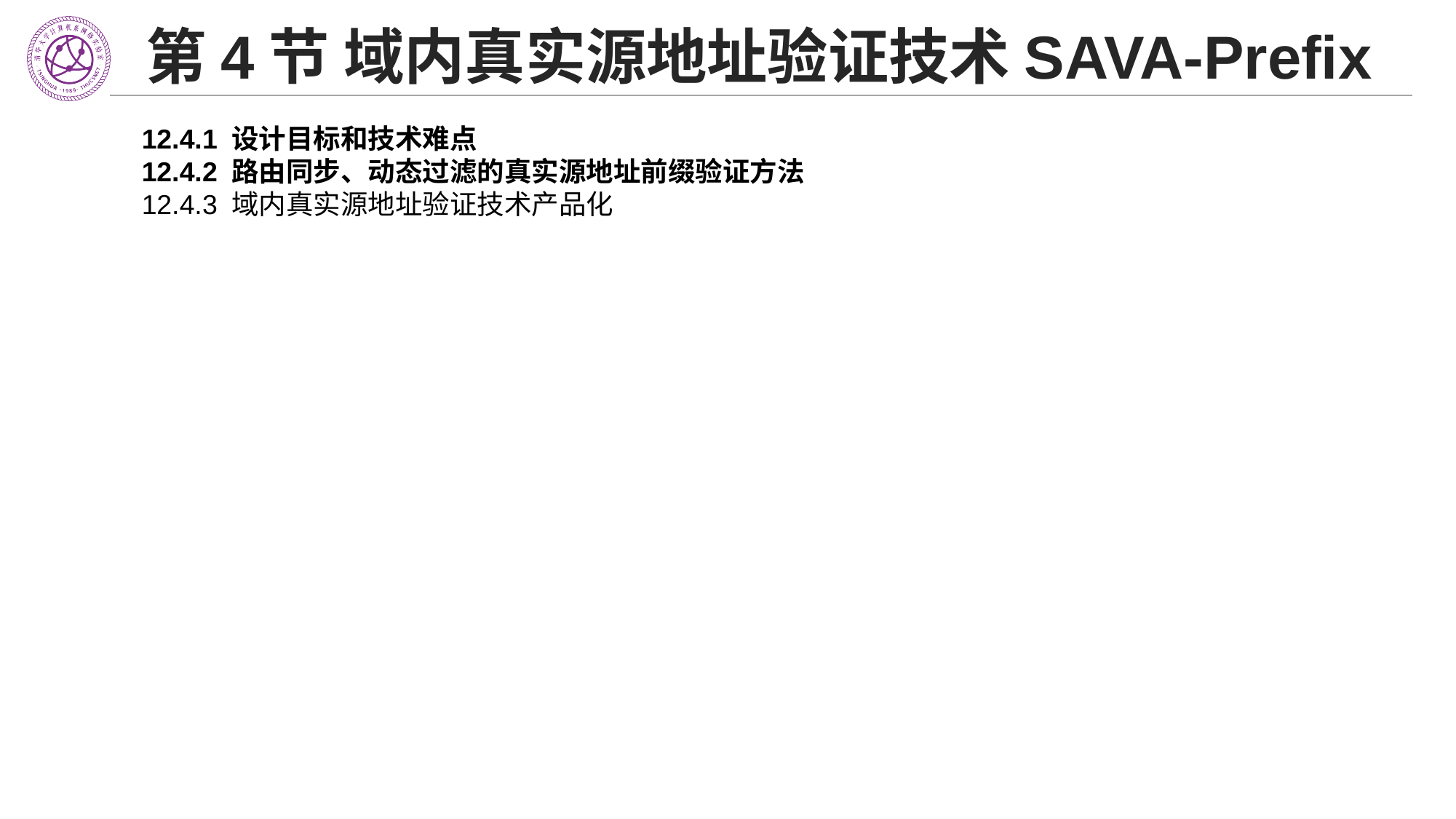

# 第4节 域内真实源地址验证技术SAVA-Prefix
12.4.1 设计目标和技术难点
12.4.2 路由同步、动态过滤的真实源地址前缀验证方法
12.4.3 域内真实源地址验证技术产品化